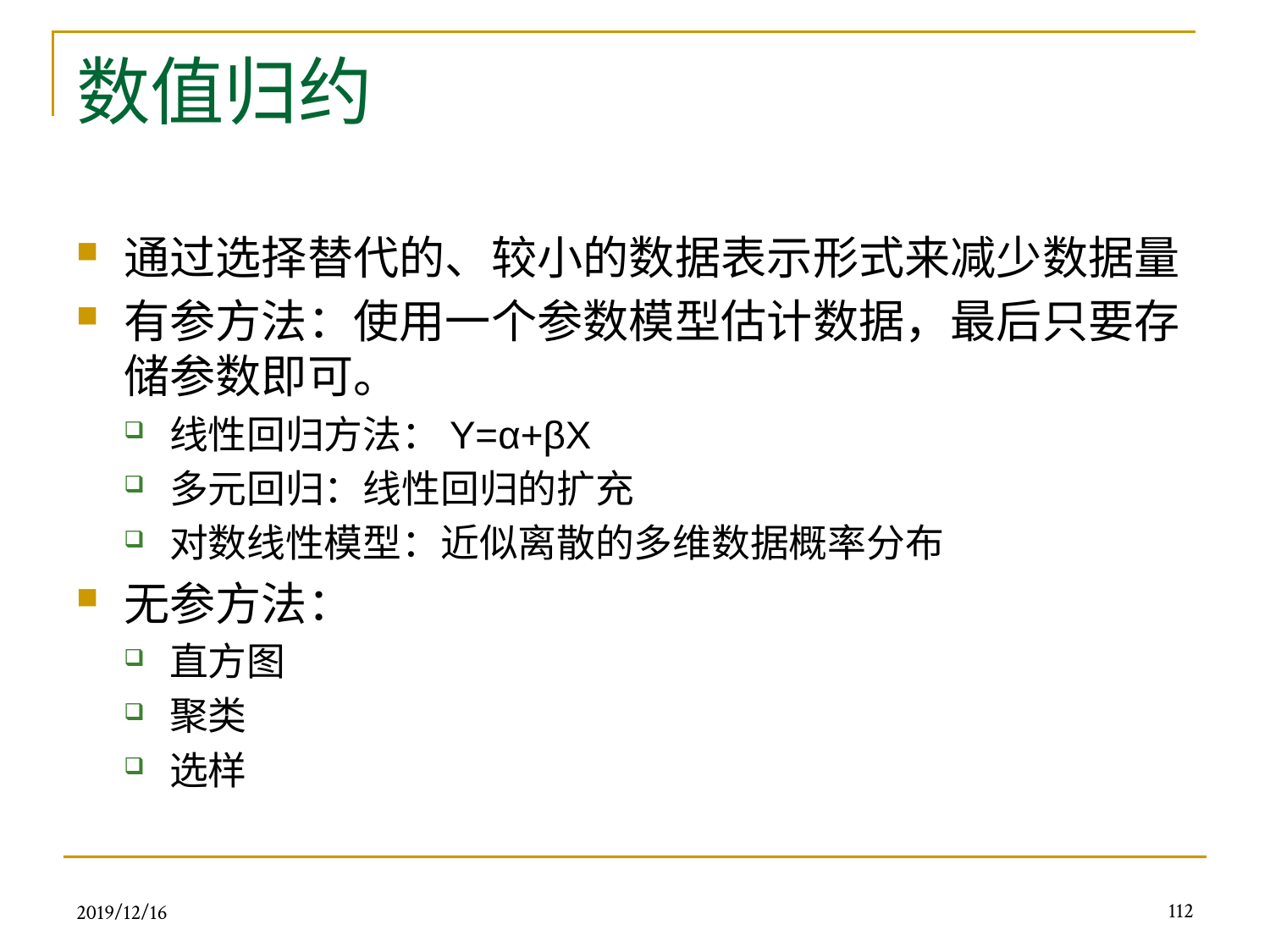

# 数值归约
通过选择替代的、较小的数据表示形式来减少数据量
有参方法：使用一个参数模型估计数据，最后只要存储参数即可。
线性回归方法：Y=α+βX
多元回归：线性回归的扩充
对数线性模型：近似离散的多维数据概率分布
无参方法：
直方图
聚类
选样
2019/12/16
112